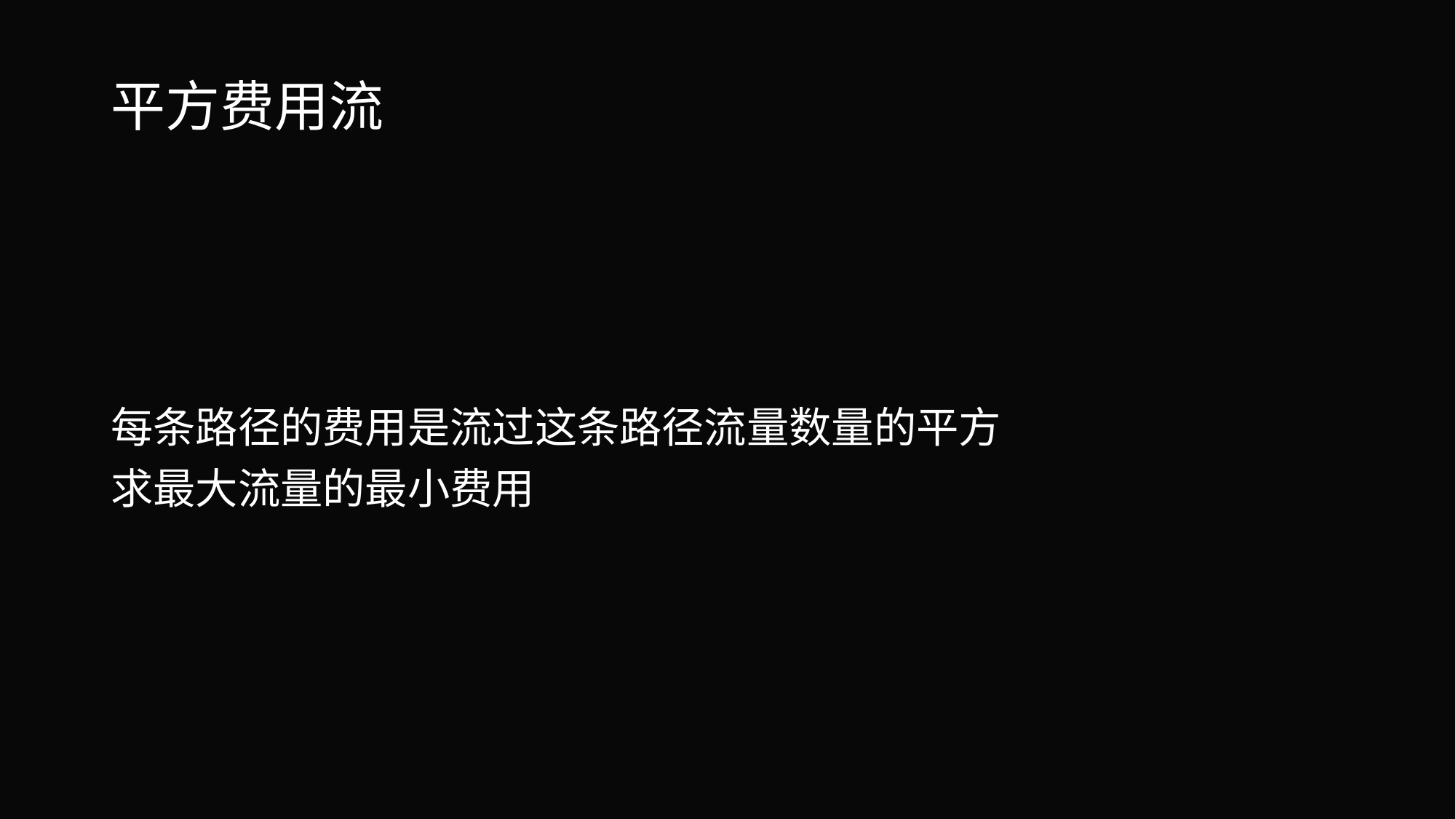

# 平方费用流
每条路径的费用是流过这条路径流量数量的平方
求最大流量的最小费用